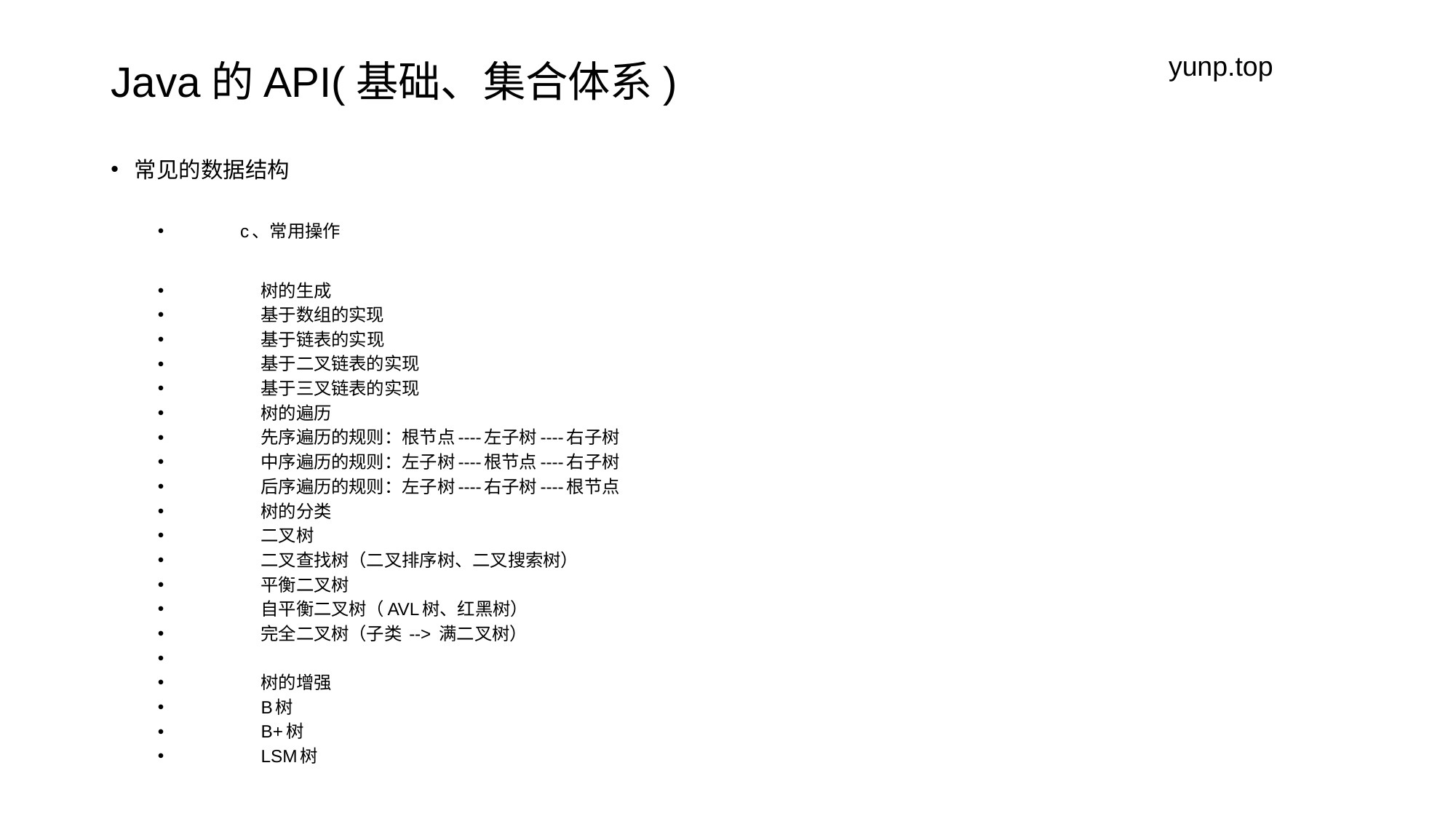

# Java的API(基础、集合体系)
yunp.top
常见的数据结构

            c、常用操作

		树的生成
			基于数组的实现
			基于链表的实现
				基于二叉链表的实现
				基于三叉链表的实现
		树的遍历
			先序遍历的规则：根节点----左子树----右子树
			中序遍历的规则：左子树----根节点----右子树
			后序遍历的规则：左子树----右子树----根节点
		树的分类
			二叉树
			二叉查找树（二叉排序树、二叉搜索树）
			平衡二叉树
				自平衡二叉树（AVL树、红黑树）
			完全二叉树（子类 --> 满二叉树）

		树的增强
			B树
			B+树
			LSM树